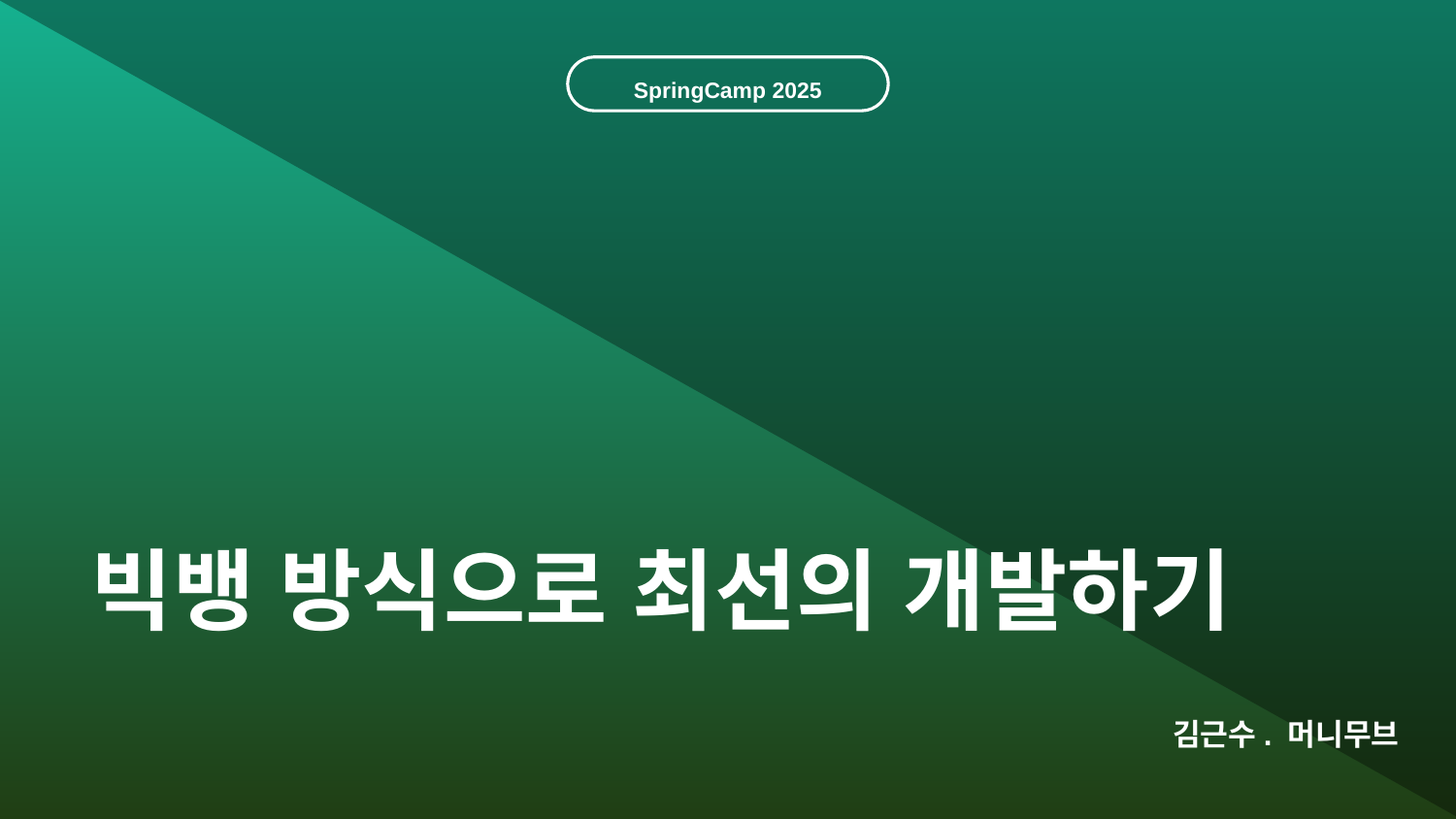

SpringCamp 2025
빅뱅 방식으로 최선의 개발하기
김근수. 머니무브